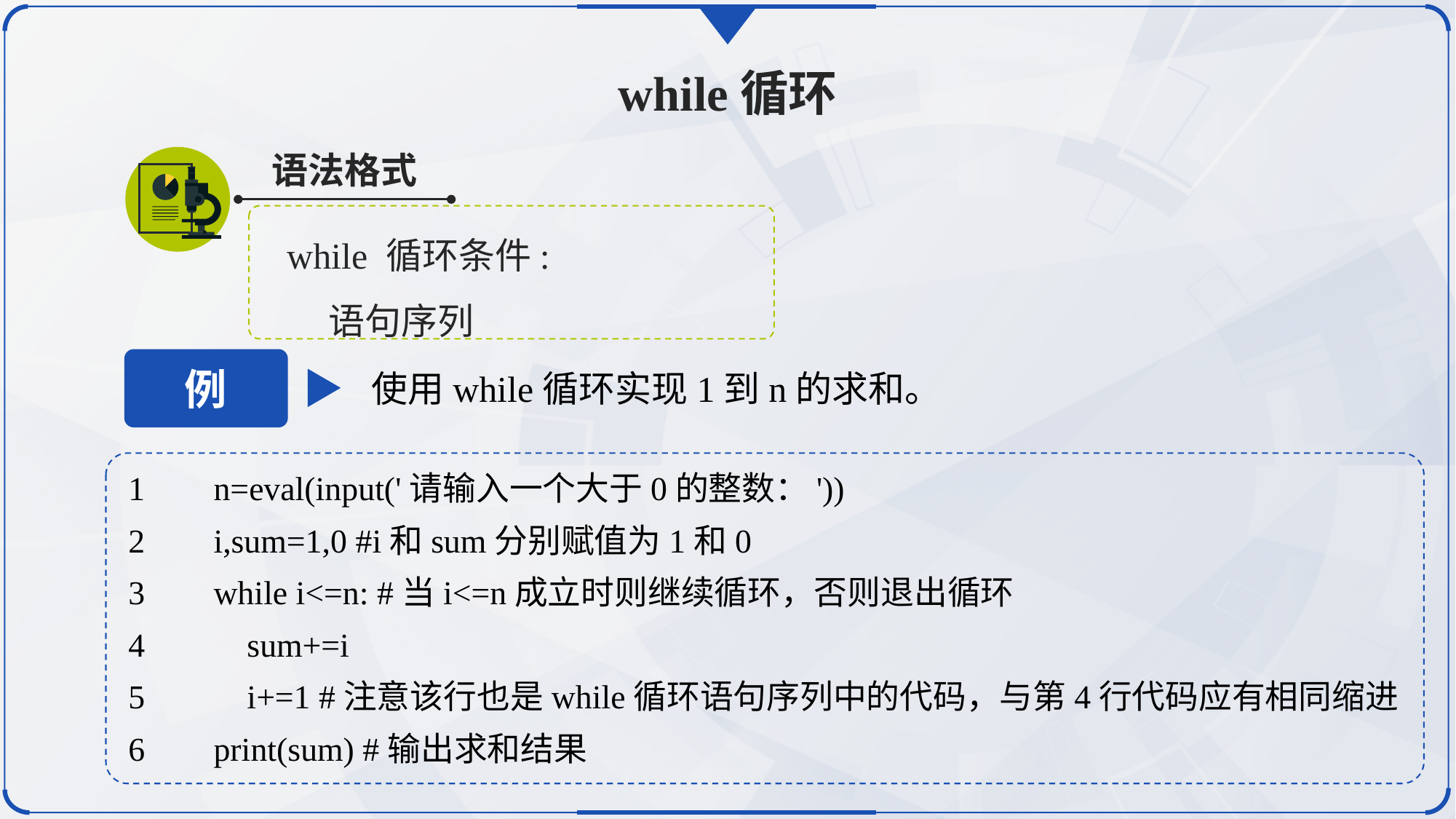

while循环
语法格式

while 循环条件:
    语句序列

例
使用while循环实现1到n的求和。

1	n=eval(input('请输入一个大于0的整数：'))
2	i,sum=1,0 #i和sum分别赋值为1和0
3	while i<=n: #当i<=n成立时则继续循环，否则退出循环
4	    sum+=i
5	    i+=1 #注意该行也是while循环语句序列中的代码，与第4行代码应有相同缩进
6	print(sum) #输出求和结果